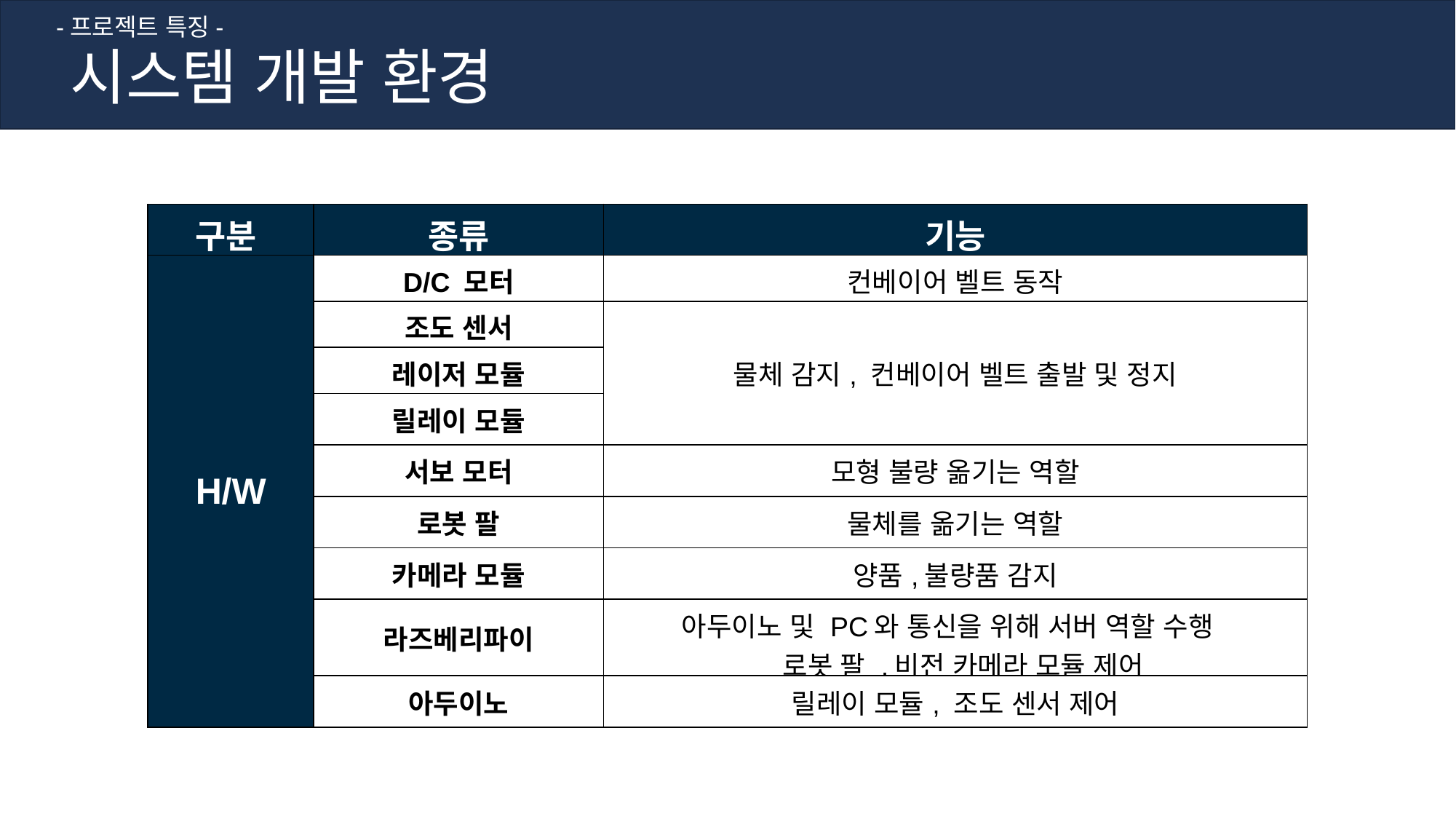

-프로젝트 특징-
시스템 개발 환경
| 구분 | 종류 | 기능 |
| --- | --- | --- |
| H/W | D/C 모터 | 컨베이어 벨트 동작 |
|  | 조도 센서 | 물체 감지, 컨베이어 벨트 출발 및 정지 |
|  | 레이저 모듈 |  |
|  | 릴레이 모듈 |  |
|  | 서보 모터 | 모형 불량 옮기는 역할 |
|  | 로봇 팔 | 물체를 옮기는 역할 |
|  | 카메라 모듈 | 양품,불량품 감지 |
|  | 라즈베리파이 | 아두이노 및 PC와 통신을 위해 서버 역할 수행 로봇 팔 ,비전 카메라 모듈 제어 |
|  | 아두이노 | 릴레이 모듈, 조도 센서 제어 |